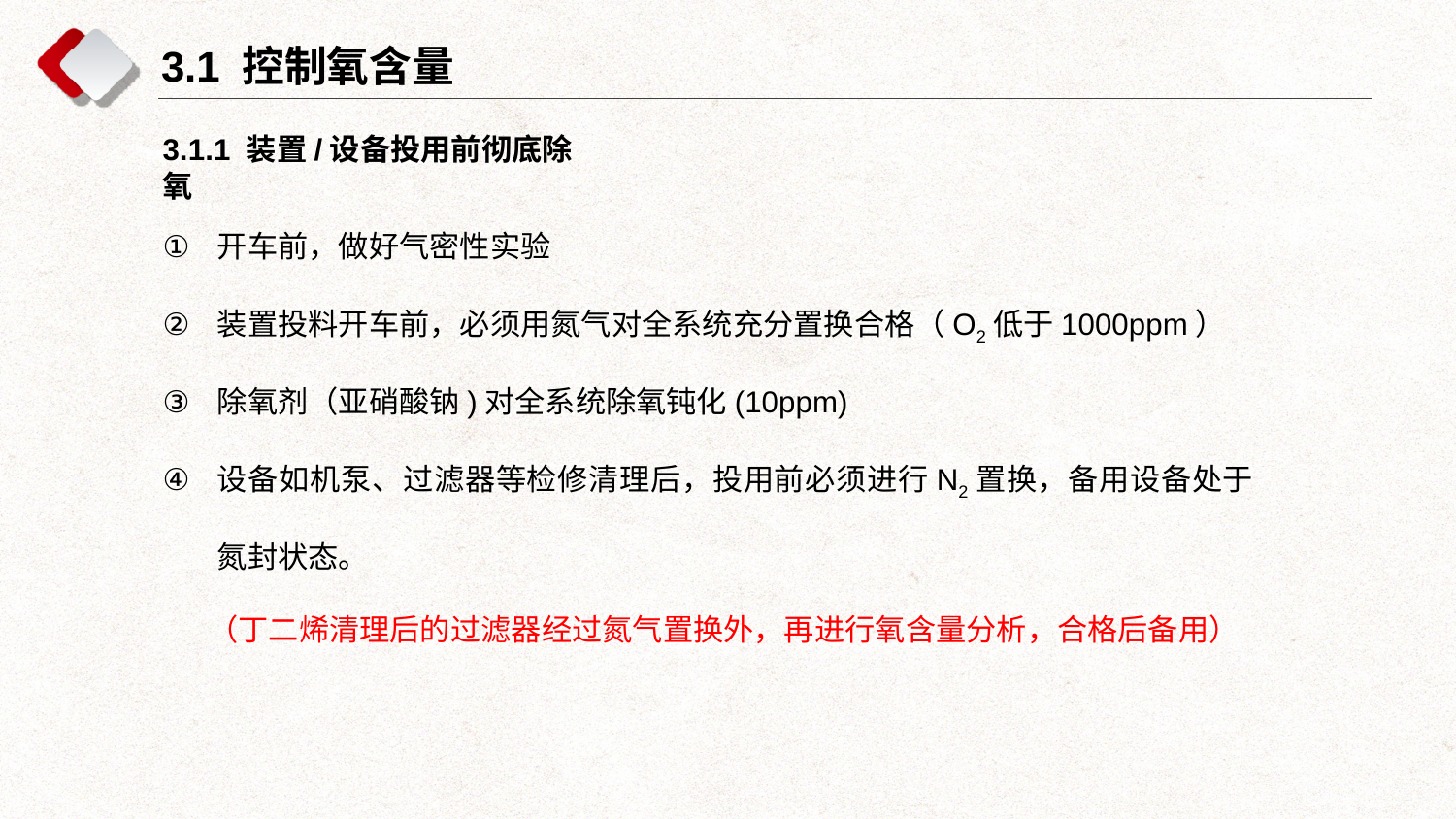

3.1 控制氧含量
3.1.1 装置/设备投用前彻底除氧
开车前，做好气密性实验
装置投料开车前，必须用氮气对全系统充分置换合格（O2低于1000ppm）
除氧剂（亚硝酸钠)对全系统除氧钝化(10ppm)
设备如机泵、过滤器等检修清理后，投用前必须进行N2置换，备用设备处于氮封状态。
（丁二烯清理后的过滤器经过氮气置换外，再进行氧含量分析，合格后备用）